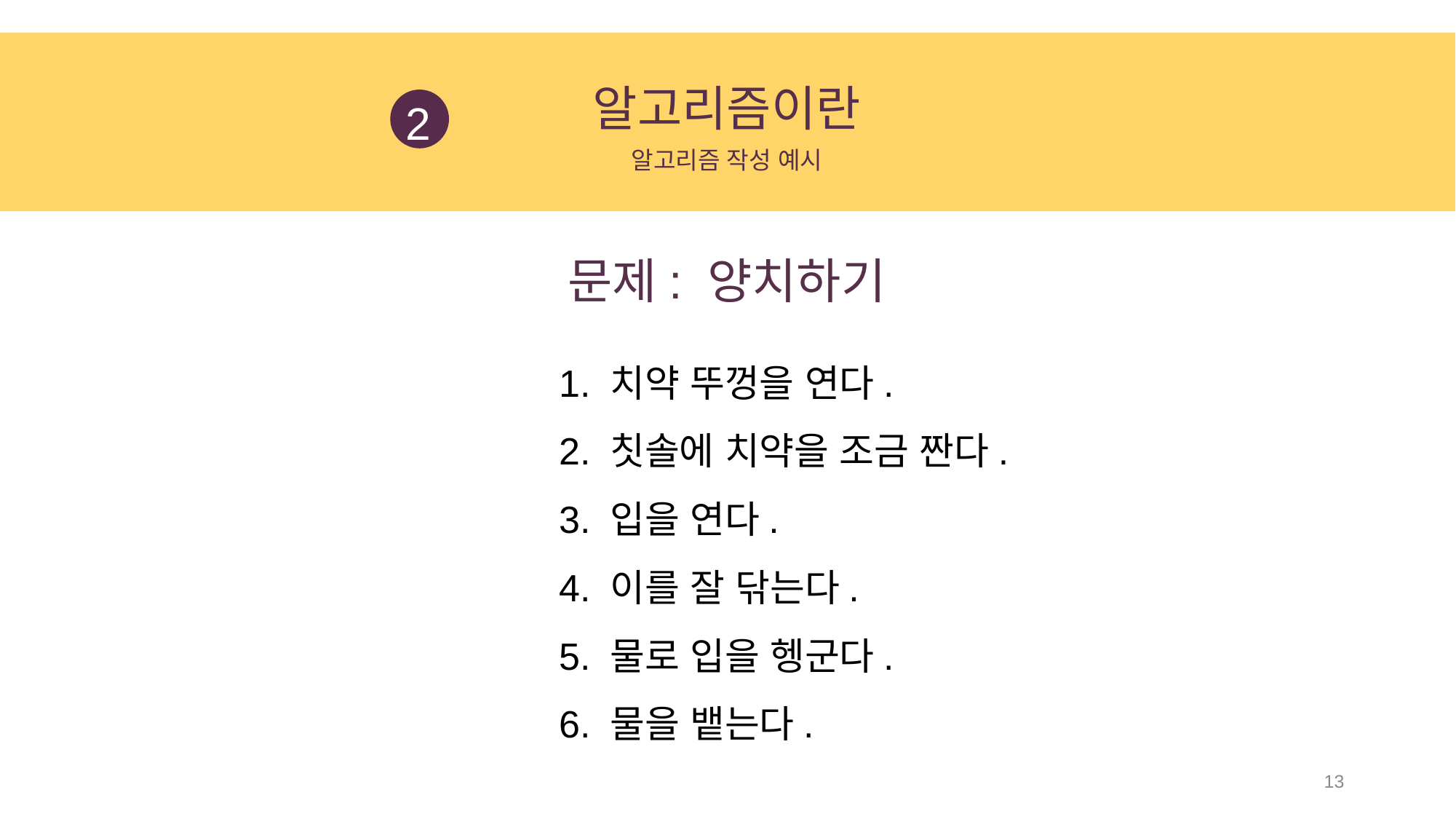

알고리즘이란

2
알고리즘 작성 예시
문제: 양치하기
1. 치약 뚜껑을 연다.
2. 칫솔에 치약을 조금 짠다.
3. 입을 연다.
4. 이를 잘 닦는다.
5. 물로 입을 헹군다.
6. 물을 뱉는다.
13